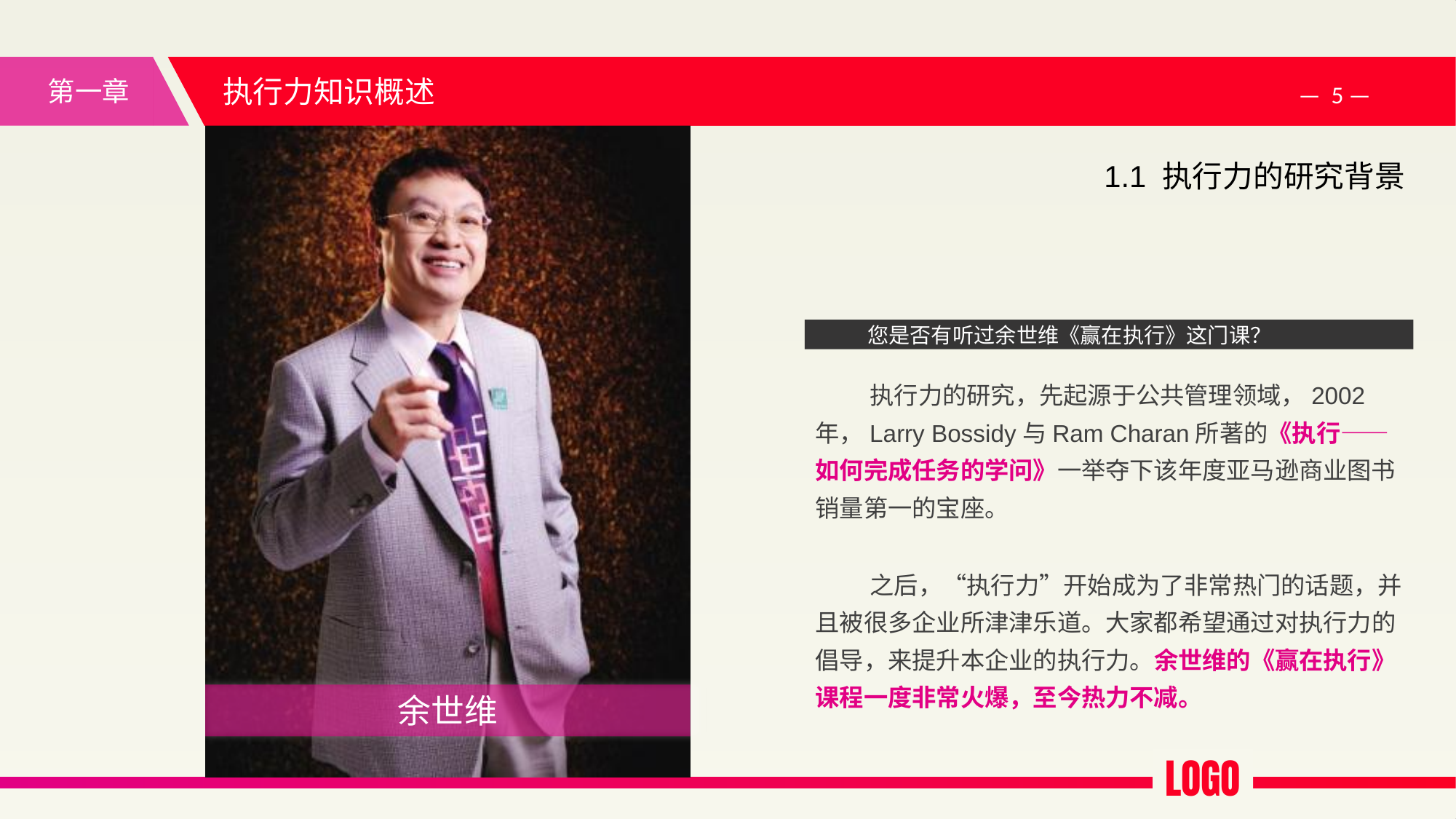

1.1 执行力的研究背景
您是否有听过余世维《赢在执行》这门课？
执行力的研究，先起源于公共管理领域，2002年，Larry Bossidy与Ram Charan所著的《执行——如何完成任务的学问》一举夺下该年度亚马逊商业图书销量第一的宝座。
之后，“执行力”开始成为了非常热门的话题，并且被很多企业所津津乐道。大家都希望通过对执行力的倡导，来提升本企业的执行力。余世维的《赢在执行》课程一度非常火爆，至今热力不减。